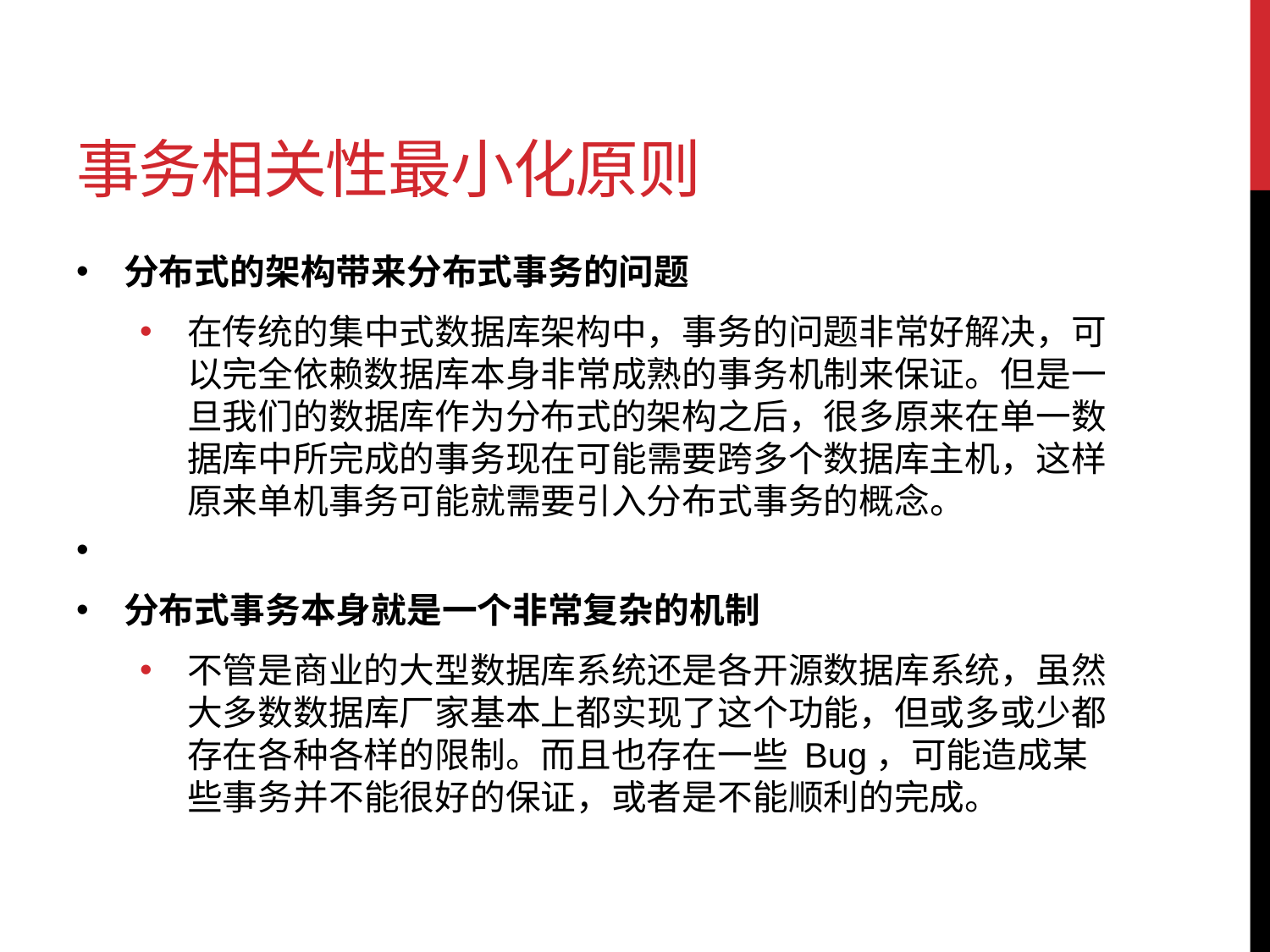

# 事务相关性最小化原则
分布式的架构带来分布式事务的问题
在传统的集中式数据库架构中，事务的问题非常好解决，可以完全依赖数据库本身非常成熟的事务机制来保证。但是一旦我们的数据库作为分布式的架构之后，很多原来在单一数据库中所完成的事务现在可能需要跨多个数据库主机，这样原来单机事务可能就需要引入分布式事务的概念。

分布式事务本身就是一个非常复杂的机制
不管是商业的大型数据库系统还是各开源数据库系统，虽然大多数数据库厂家基本上都实现了这个功能，但或多或少都存在各种各样的限制。而且也存在一些 Bug，可能造成某些事务并不能很好的保证，或者是不能顺利的完成。